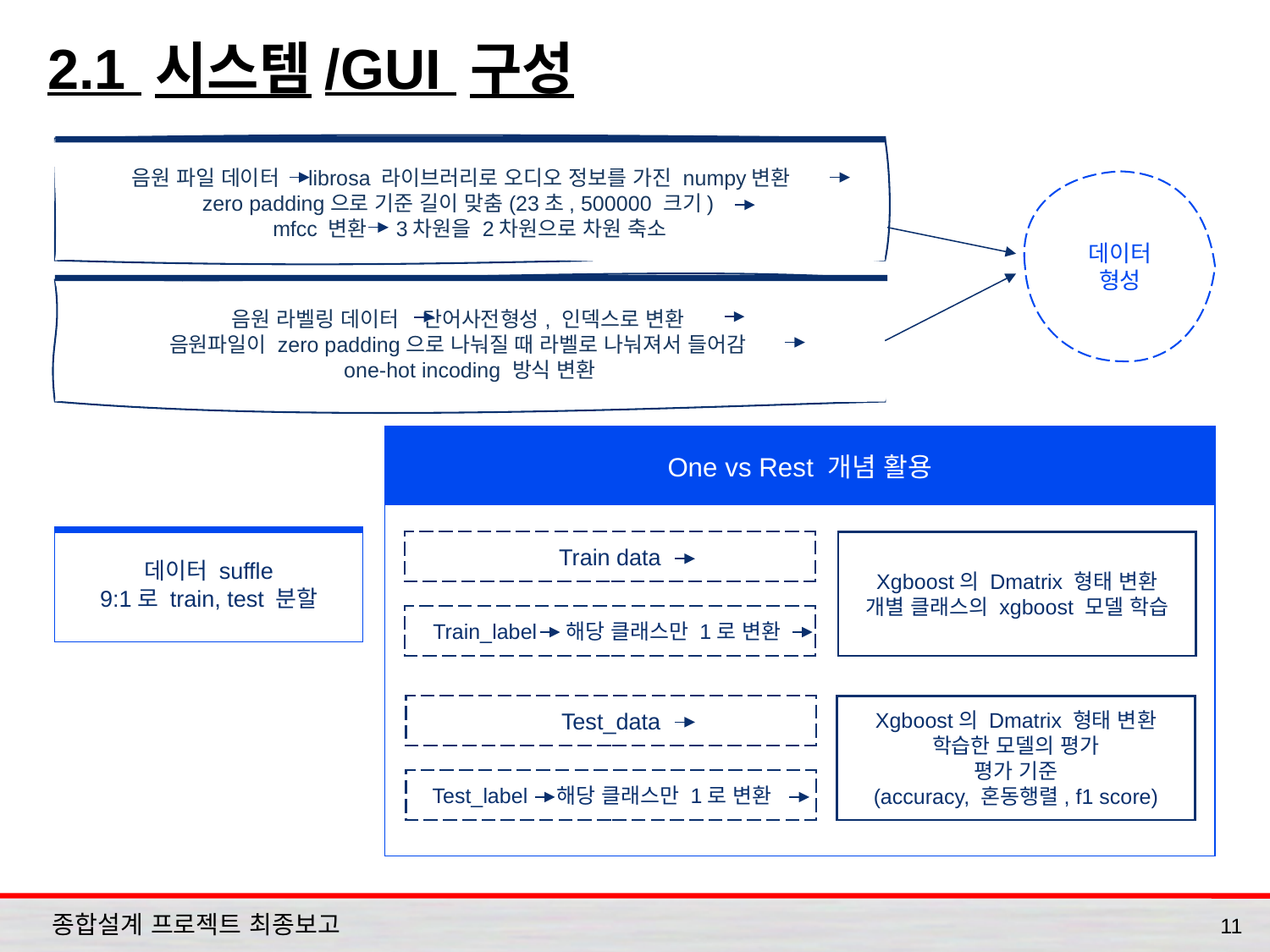

# 2.1 시스템/GUI 구성

음원 파일 데이터    librosa 라이브러리로 오디오 정보를 가진 numpy변환
zero padding으로 기준 길이 맞춤(23초, 500000 크기)
mfcc 변환    3차원을 2차원으로 차원 축소
데이터
형성

음원 라벨링 데이터    단어사전형성, 인덱스로 변환
음원파일이 zero padding으로 나눠질 때 라벨로 나눠져서 들어감
one-hot incoding 방식 변환
One vs Rest 개념 활용

데이터 suffle
9:1로 train, test 분할
Train data
Xgboost의 Dmatrix 형태 변환
개별 클래스의 xgboost 모델 학습
Train_label    해당 클래스만 1로 변환
Test_data
Xgboost의 Dmatrix 형태 변환
학습한 모델의 평가
평가 기준
(accuracy, 혼동행렬, f1 score)
Test_label    해당 클래스만 1로 변환